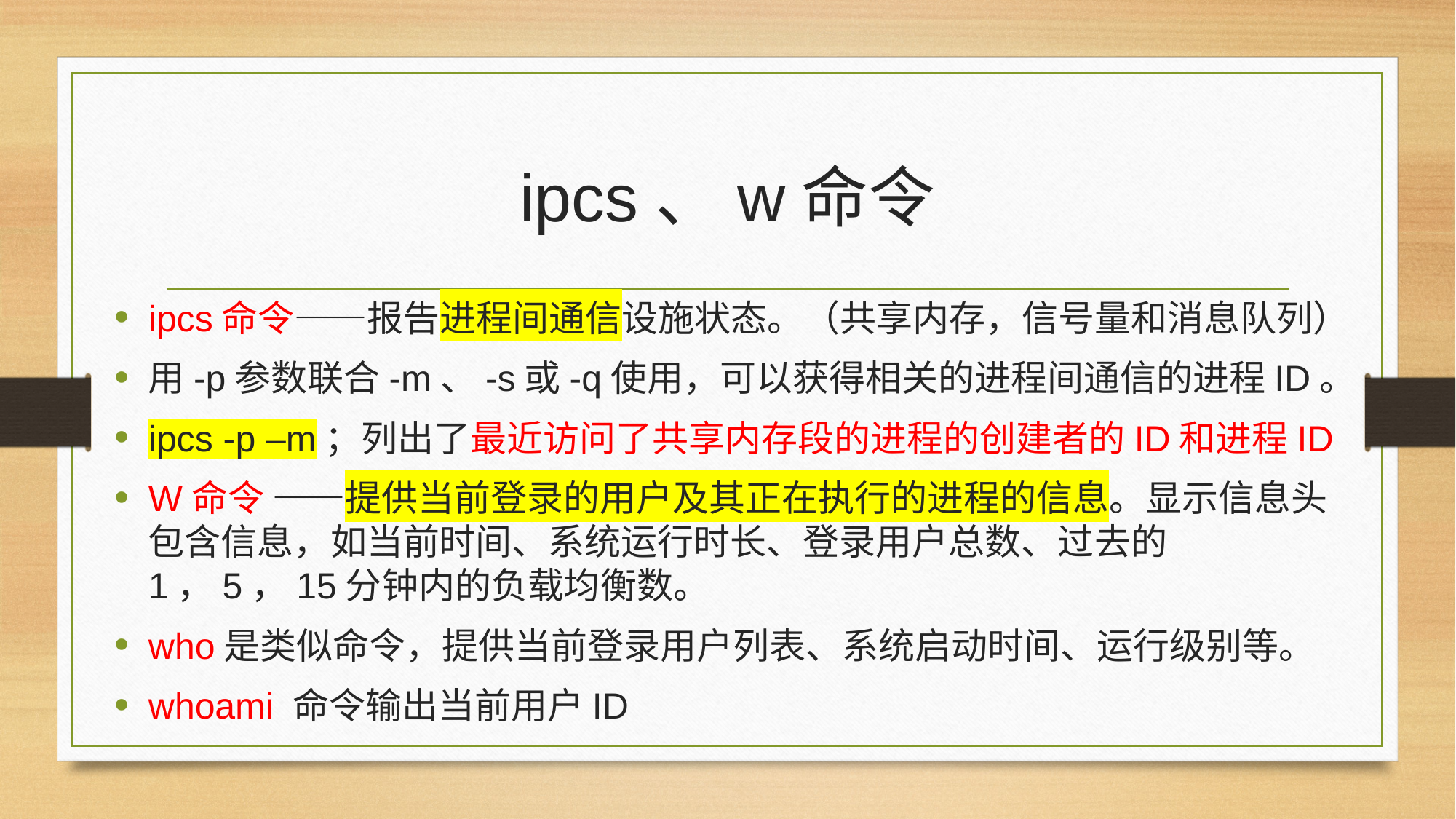

# ipcs、w命令
ipcs命令——报告进程间通信设施状态。（共享内存，信号量和消息队列）
用-p参数联合-m、-s或-q使用，可以获得相关的进程间通信的进程ID。
ipcs -p –m；列出了最近访问了共享内存段的进程的创建者的ID和进程ID
W命令 ——提供当前登录的用户及其正在执行的进程的信息。显示信息头包含信息，如当前时间、系统运行时长、登录用户总数、过去的1，5，15分钟内的负载均衡数。
who是类似命令，提供当前登录用户列表、系统启动时间、运行级别等。
whoami 命令输出当前用户ID